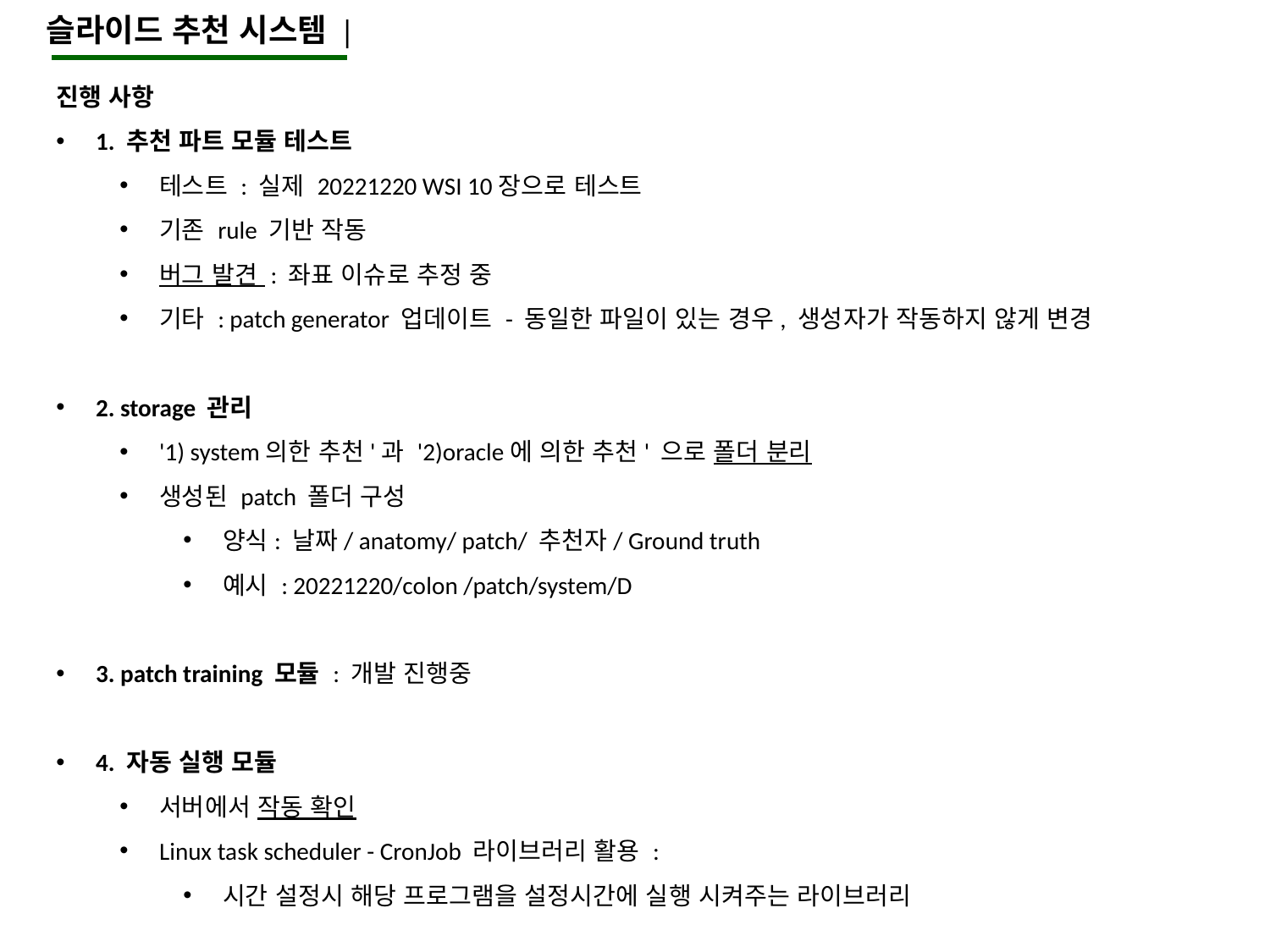

슬라이드 추천 시스템 |
진행 사항
1. 추천 파트 모듈 테스트
테스트 : 실제 20221220 WSI 10장으로 테스트
기존 rule 기반 작동
버그 발견 : 좌표 이슈로 추정 중
기타 : patch generator 업데이트 - 동일한 파일이 있는 경우, 생성자가 작동하지 않게 변경

2. storage 관리
'1) system의한 추천'과 '2)oracle에 의한 추천' 으로 폴더 분리
생성된 patch 폴더 구성
양식: 날짜/ anatomy/ patch/ 추천자/ Ground truth
예시 : 20221220/colon /patch/system/D

3. patch training 모듈 : 개발 진행중

4. 자동 실행 모듈
서버에서 작동 확인
Linux task scheduler - CronJob 라이브러리 활용 :
시간 설정시 해당 프로그램을 설정시간에 실행 시켜주는 라이브러리